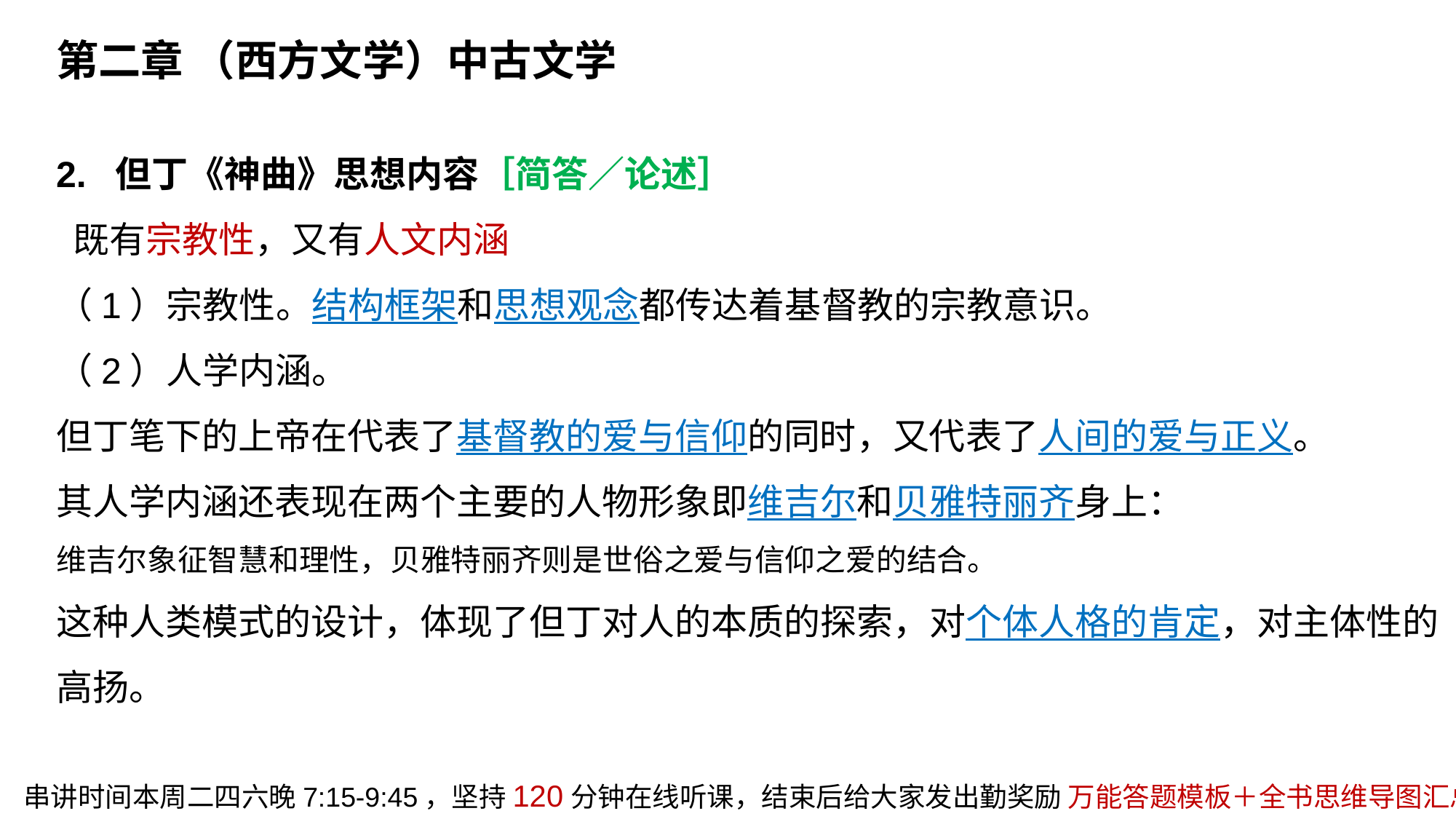

第二章 （西方文学）中古文学
2.  但丁《神曲》思想内容［简答／论述］
 既有宗教性，又有人文内涵
（1）宗教性。结构框架和思想观念都传达着基督教的宗教意识。
（2）人学内涵。
但丁笔下的上帝在代表了基督教的爱与信仰的同时，又代表了人间的爱与正义。
其人学内涵还表现在两个主要的人物形象即维吉尔和贝雅特丽齐身上：
维吉尔象征智慧和理性，贝雅特丽齐则是世俗之爱与信仰之爱的结合。
这种人类模式的设计，体现了但丁对人的本质的探索，对个体人格的肯定，对主体性的高扬。